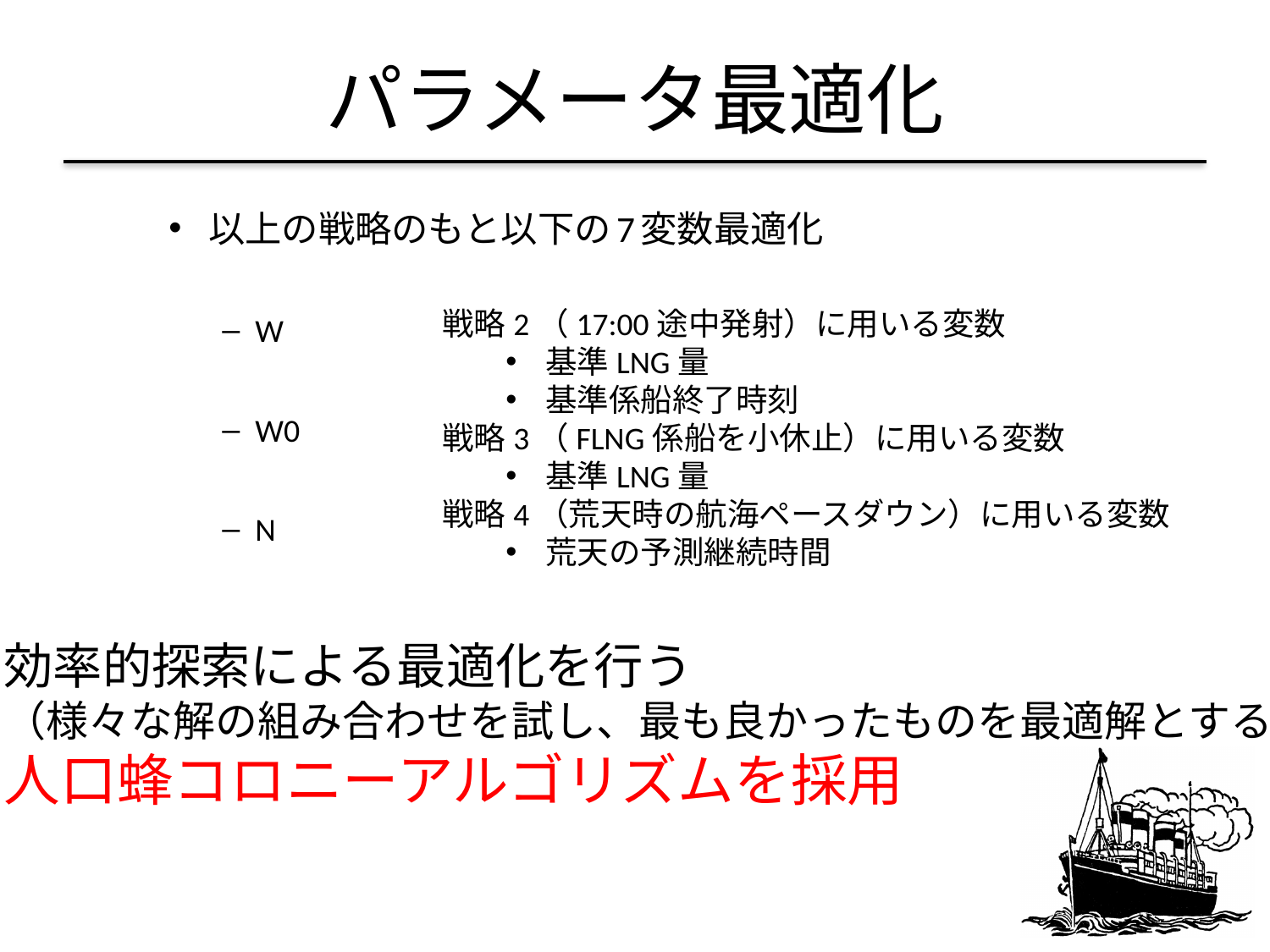

# パラメータ最適化
以上の戦略のもと以下の7変数最適化

W

W0

N
戦略2（17:00途中発射）に用いる変数
基準LNG量
基準係船終了時刻
戦略3（FLNG係船を小休止）に用いる変数
基準LNG量
戦略4（荒天時の航海ペースダウン）に用いる変数
荒天の予測継続時間

効率的探索による最適化を行う
（様々な解の組み合わせを試し、最も良かったものを最適解とする）
人口蜂コロニーアルゴリズムを採用